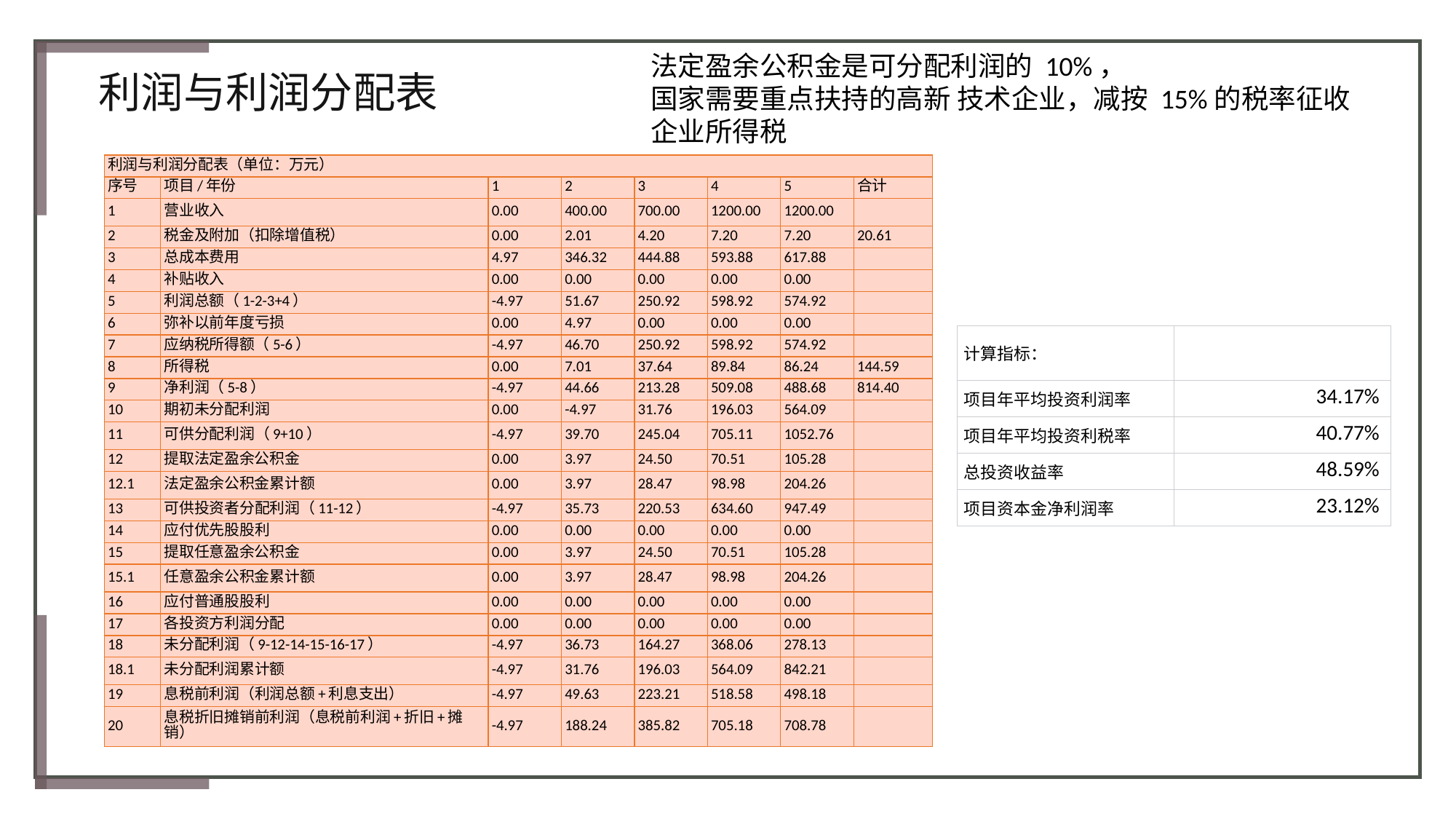

法定盈余公积金是可分配利润的 10%，
国家需要重点扶持的高新 技术企业，减按 15%的税率征收企业所得税
利润与利润分配表
| 利润与利润分配表（单位：万元） |  |  |  |  |  |  |  |
| --- | --- | --- | --- | --- | --- | --- | --- |
| 序号 | 项目/年份 | 1 | 2 | 3 | 4 | 5 | 合计 |
| 1 | 营业收入 | 0.00 | 400.00 | 700.00 | 1200.00 | 1200.00 |  |
| 2 | 税金及附加（扣除增值税） | 0.00 | 2.01 | 4.20 | 7.20 | 7.20 | 20.61 |
| 3 | 总成本费用 | 4.97 | 346.32 | 444.88 | 593.88 | 617.88 |  |
| 4 | 补贴收入 | 0.00 | 0.00 | 0.00 | 0.00 | 0.00 |  |
| 5 | 利润总额（1-2-3+4） | -4.97 | 51.67 | 250.92 | 598.92 | 574.92 |  |
| 6 | 弥补以前年度亏损 | 0.00 | 4.97 | 0.00 | 0.00 | 0.00 |  |
| 7 | 应纳税所得额（5-6） | -4.97 | 46.70 | 250.92 | 598.92 | 574.92 |  |
| 8 | 所得税 | 0.00 | 7.01 | 37.64 | 89.84 | 86.24 | 144.59 |
| 9 | 净利润（5-8） | -4.97 | 44.66 | 213.28 | 509.08 | 488.68 | 814.40 |
| 10 | 期初未分配利润 | 0.00 | -4.97 | 31.76 | 196.03 | 564.09 |  |
| 11 | 可供分配利润（9+10） | -4.97 | 39.70 | 245.04 | 705.11 | 1052.76 |  |
| 12 | 提取法定盈余公积金 | 0.00 | 3.97 | 24.50 | 70.51 | 105.28 |  |
| 12.1 | 法定盈余公积金累计额 | 0.00 | 3.97 | 28.47 | 98.98 | 204.26 |  |
| 13 | 可供投资者分配利润（11-12） | -4.97 | 35.73 | 220.53 | 634.60 | 947.49 |  |
| 14 | 应付优先股股利 | 0.00 | 0.00 | 0.00 | 0.00 | 0.00 |  |
| 15 | 提取任意盈余公积金 | 0.00 | 3.97 | 24.50 | 70.51 | 105.28 |  |
| 15.1 | 任意盈余公积金累计额 | 0.00 | 3.97 | 28.47 | 98.98 | 204.26 |  |
| 16 | 应付普通股股利 | 0.00 | 0.00 | 0.00 | 0.00 | 0.00 |  |
| 17 | 各投资方利润分配 | 0.00 | 0.00 | 0.00 | 0.00 | 0.00 |  |
| 18 | 未分配利润（9-12-14-15-16-17） | -4.97 | 36.73 | 164.27 | 368.06 | 278.13 |  |
| 18.1 | 未分配利润累计额 | -4.97 | 31.76 | 196.03 | 564.09 | 842.21 |  |
| 19 | 息税前利润（利润总额+利息支出） | -4.97 | 49.63 | 223.21 | 518.58 | 498.18 |  |
| 20 | 息税折旧摊销前利润（息税前利润+折旧+摊销） | -4.97 | 188.24 | 385.82 | 705.18 | 708.78 |  |

| 计算指标： |  |
| --- | --- |
| 项目年平均投资利润率 | 34.17% |
| 项目年平均投资利税率 | 40.77% |
| 总投资收益率 | 48.59% |
| 项目资本金净利润率 | 23.12% |